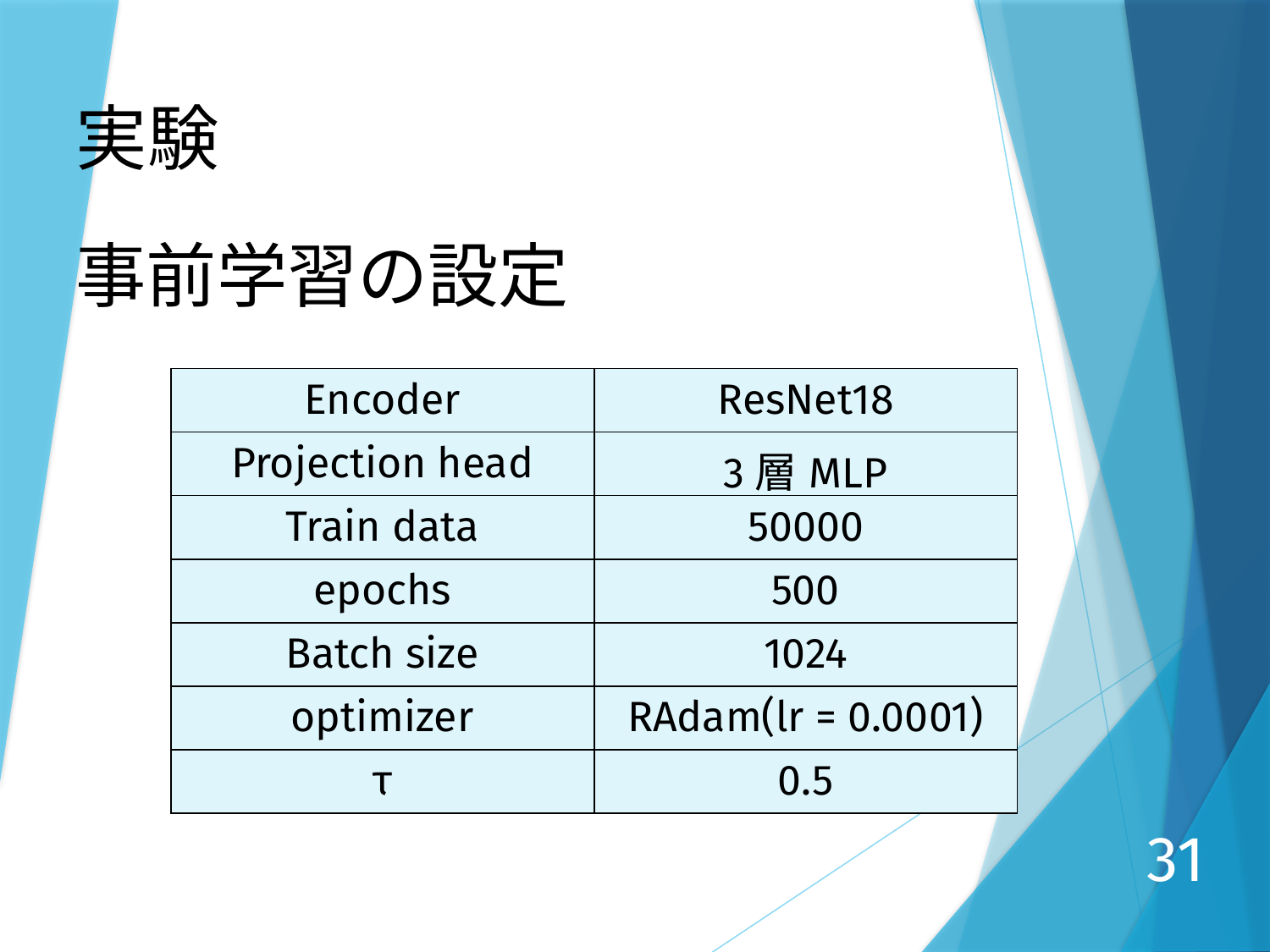

実験
事前学習の設定

| Encoder | ResNet18 |
| --- | --- |
| Projection head | 3層MLP |
| Train data | 50000 |
| epochs | 500 |
| Batch size | 1024 |
| optimizer | RAdam(lr = 0.0001) |
| τ | 0.5 |

31